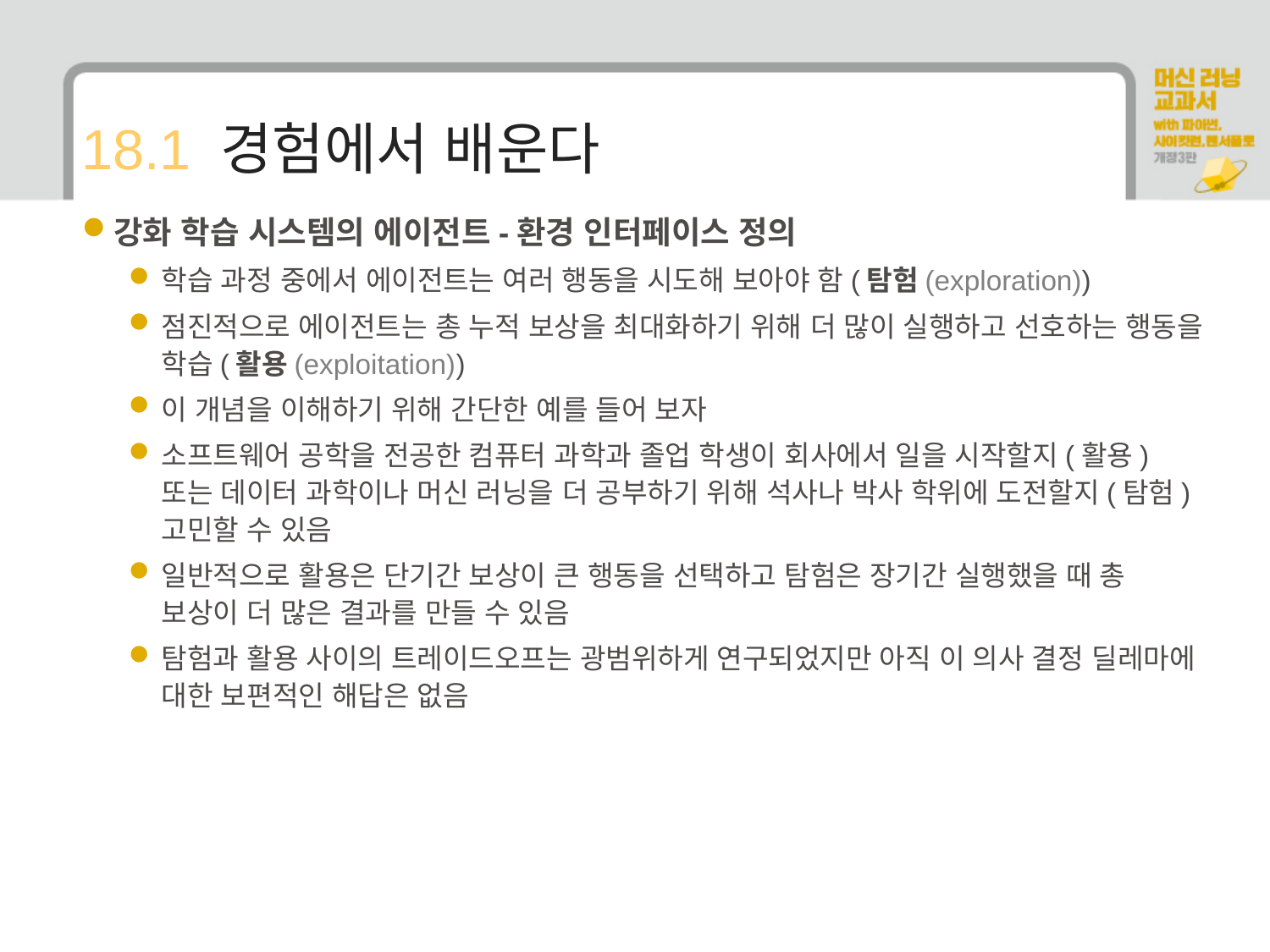

# 18.1 경험에서 배운다
강화 학습 시스템의 에이전트-환경 인터페이스 정의
학습 과정 중에서 에이전트는 여러 행동을 시도해 보아야 함(탐험(exploration))
점진적으로 에이전트는 총 누적 보상을 최대화하기 위해 더 많이 실행하고 선호하는 행동을 학습(활용(exploitation))
이 개념을 이해하기 위해 간단한 예를 들어 보자
소프트웨어 공학을 전공한 컴퓨터 과학과 졸업 학생이 회사에서 일을 시작할지(활용) 또는 데이터 과학이나 머신 러닝을 더 공부하기 위해 석사나 박사 학위에 도전할지(탐험) 고민할 수 있음
일반적으로 활용은 단기간 보상이 큰 행동을 선택하고 탐험은 장기간 실행했을 때 총 보상이 더 많은 결과를 만들 수 있음
탐험과 활용 사이의 트레이드오프는 광범위하게 연구되었지만 아직 이 의사 결정 딜레마에 대한 보편적인 해답은 없음